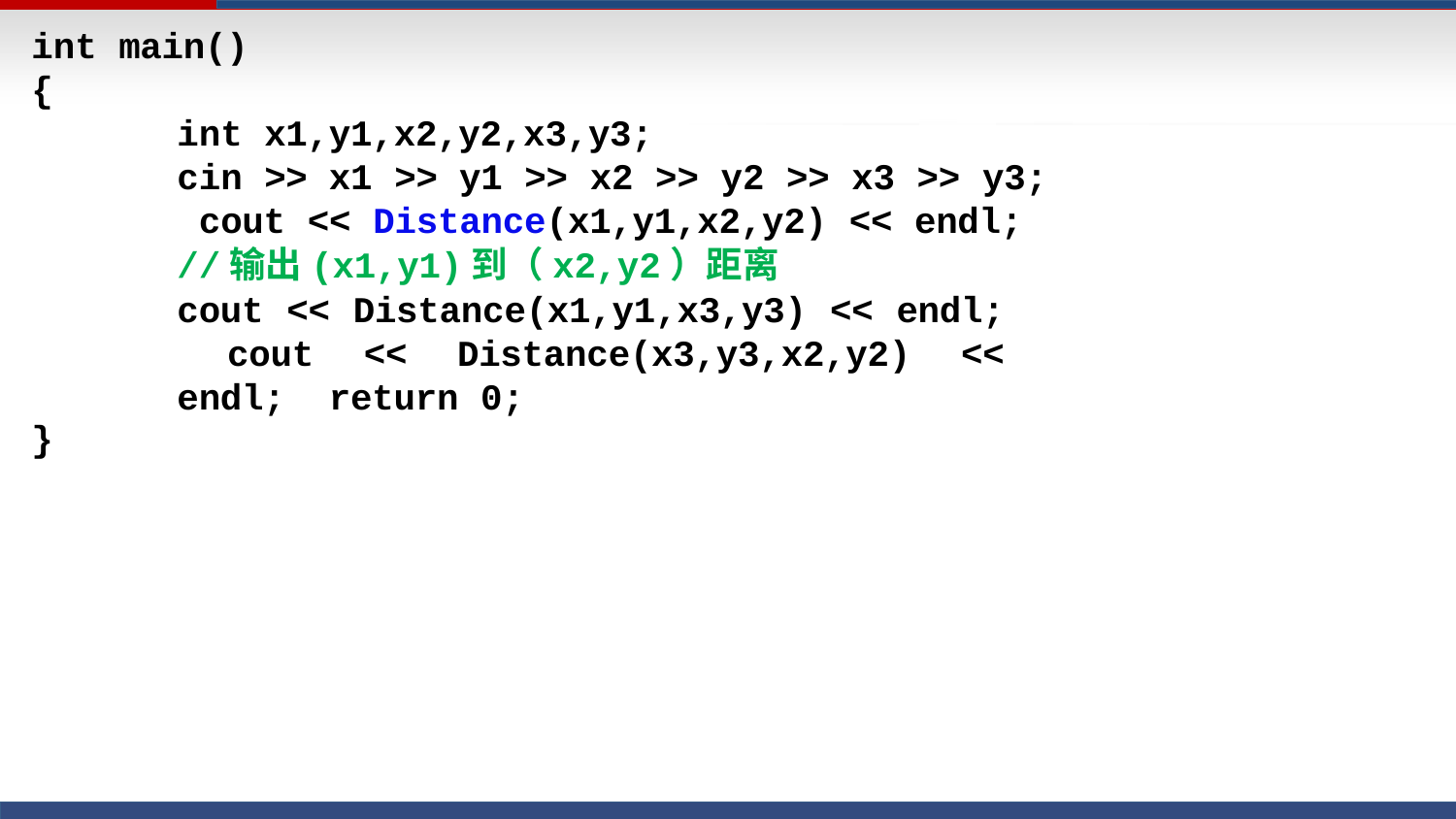

int main()
{
int x1,y1,x2,y2,x3,y3;
cin >> x1 >> y1 >> x2 >> y2 >> x3 >> y3;  cout << Distance(x1,y1,x2,y2) << endl;
//输出(x1,y1)到（x2,y2）距离
cout << Distance(x1,y1,x3,y3) << endl;  cout << Distance(x3,y3,x2,y2) << endl;  return 0;
}